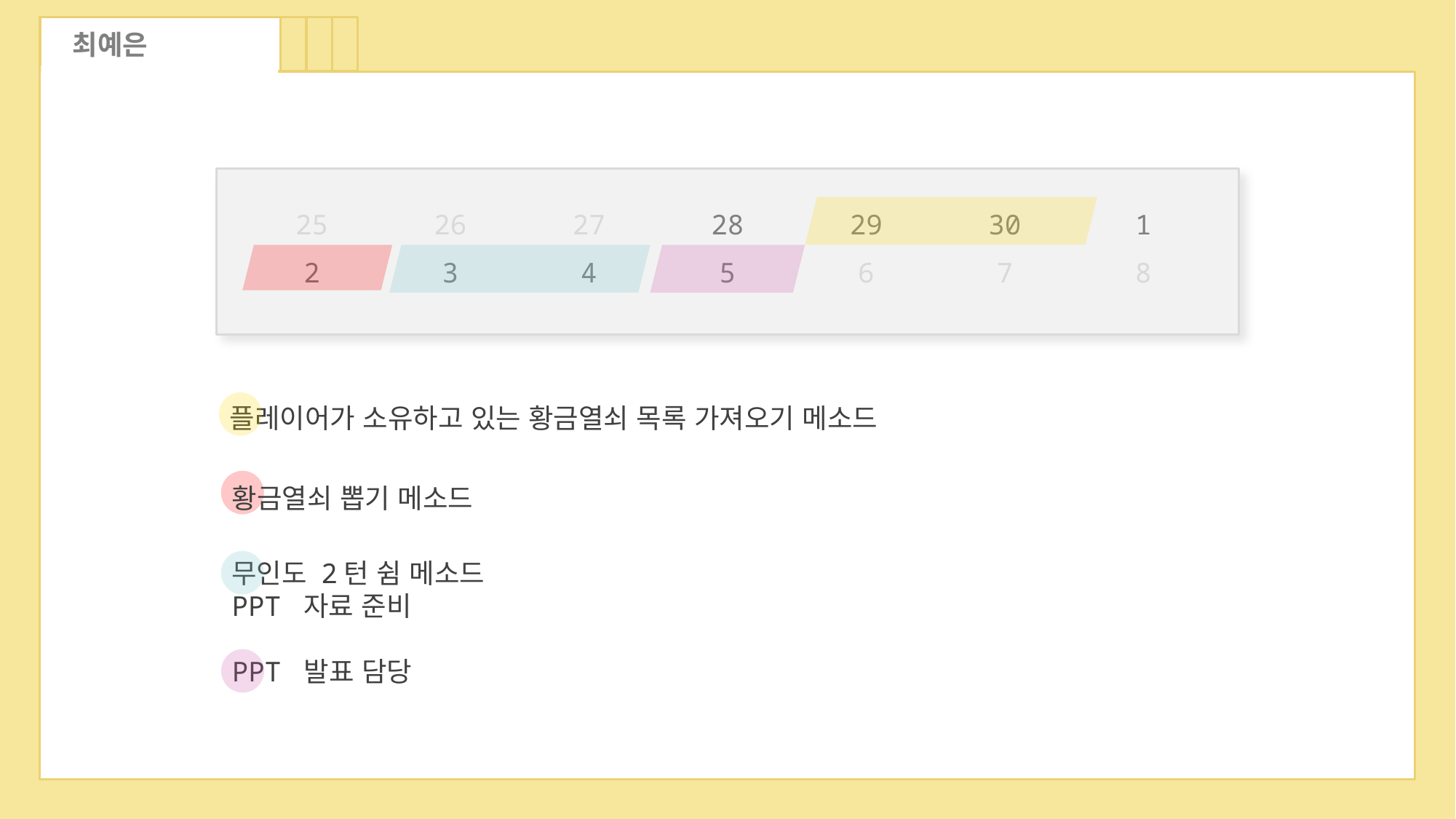

최예은

| 25 | 26 | 27 | 28 | 29 | 30 | 1 |
| --- | --- | --- | --- | --- | --- | --- |
| 2 | 3 | 4 | 5 | 6 | 7 | 8 |

플레이어가 소유하고 있는 황금열쇠 목록 가져오기 메소드

황금열쇠 뽑기 메소드

무인도 2턴 쉼 메소드
PPT 자료 준비

PPT 발표 담당